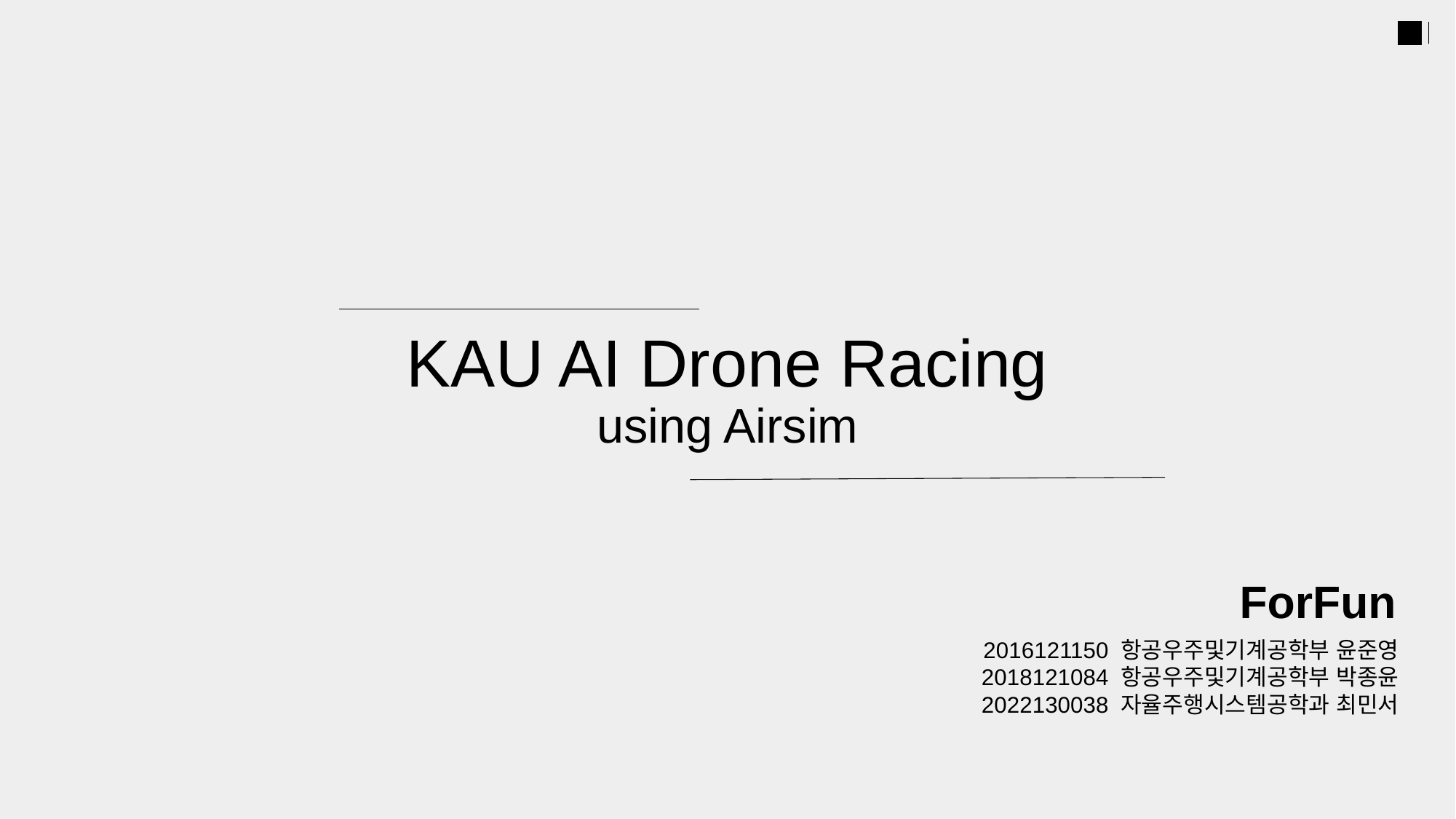

KAU AI Drone Racing
using Airsim
ForFun
2016121150 항공우주및기계공학부 윤준영
2018121084 항공우주및기계공학부 박종윤
2022130038 자율주행시스템공학과 최민서